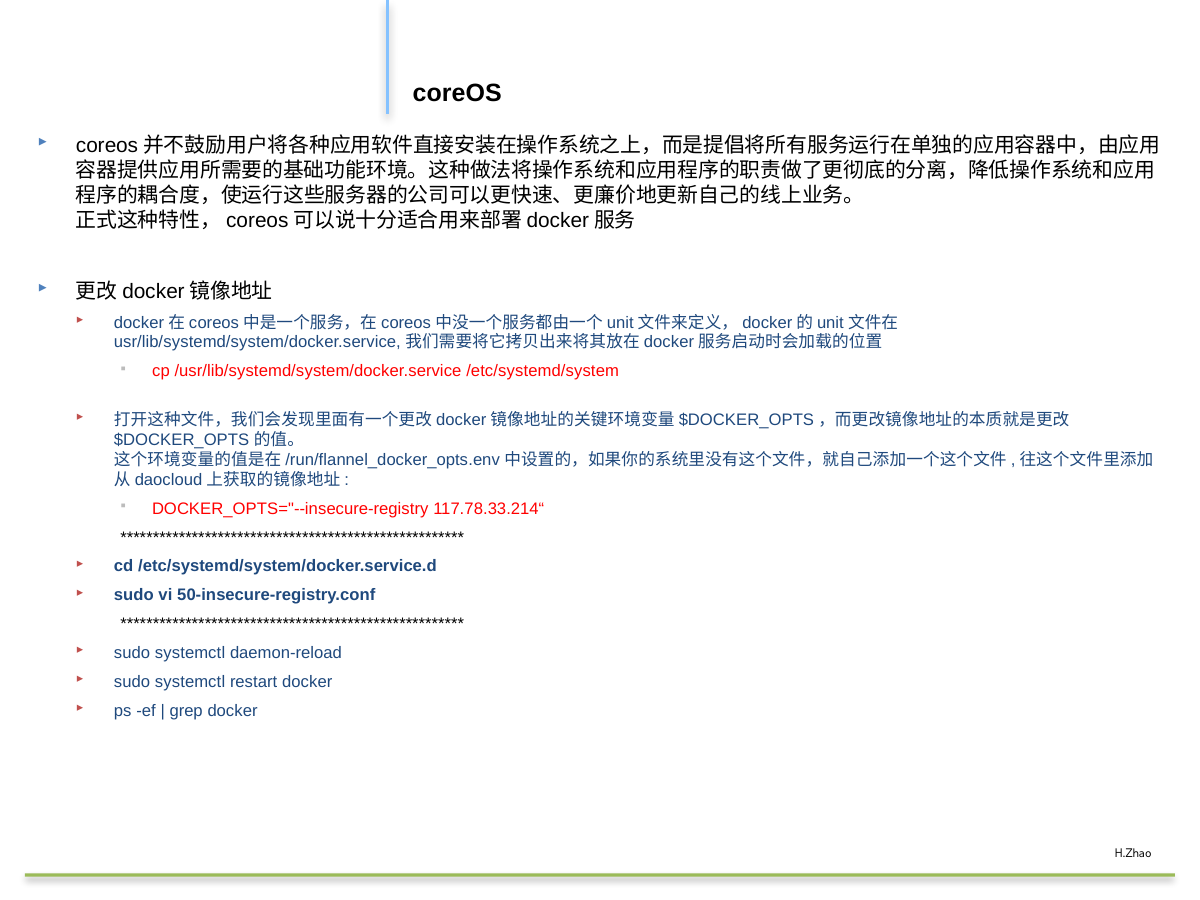

#
coreOS
coreos并不鼓励用户将各种应用软件直接安装在操作系统之上，而是提倡将所有服务运行在单独的应用容器中，由应用容器提供应用所需要的基础功能环境。这种做法将操作系统和应用程序的职责做了更彻底的分离，降低操作系统和应用程序的耦合度，使运行这些服务器的公司可以更快速、更廉价地更新自己的线上业务。
正式这种特性，coreos可以说十分适合用来部署docker服务

更改docker镜像地址
docker在coreos中是一个服务，在coreos中没一个服务都由一个unit文件来定义，docker的unit文件在 usr/lib/systemd/system/docker.service,我们需要将它拷贝出来将其放在docker服务启动时会加载的位置
cp /usr/lib/systemd/system/docker.service /etc/systemd/system
打开这种文件，我们会发现里面有一个更改docker镜像地址的关键环境变量$DOCKER_OPTS，而更改镜像地址的本质就是更改$DOCKER_OPTS的值。
这个环境变量的值是在/run/flannel_docker_opts.env中设置的，如果你的系统里没有这个文件，就自己添加一个这个文件,往这个文件里添加从daocloud上获取的镜像地址:
DOCKER_OPTS="--insecure-registry 117.78.33.214“
*****************************************************
cd /etc/systemd/system/docker.service.d
sudo vi 50-insecure-registry.conf
*****************************************************
sudo systemctl daemon-reload
sudo systemctl restart docker
ps -ef | grep docker